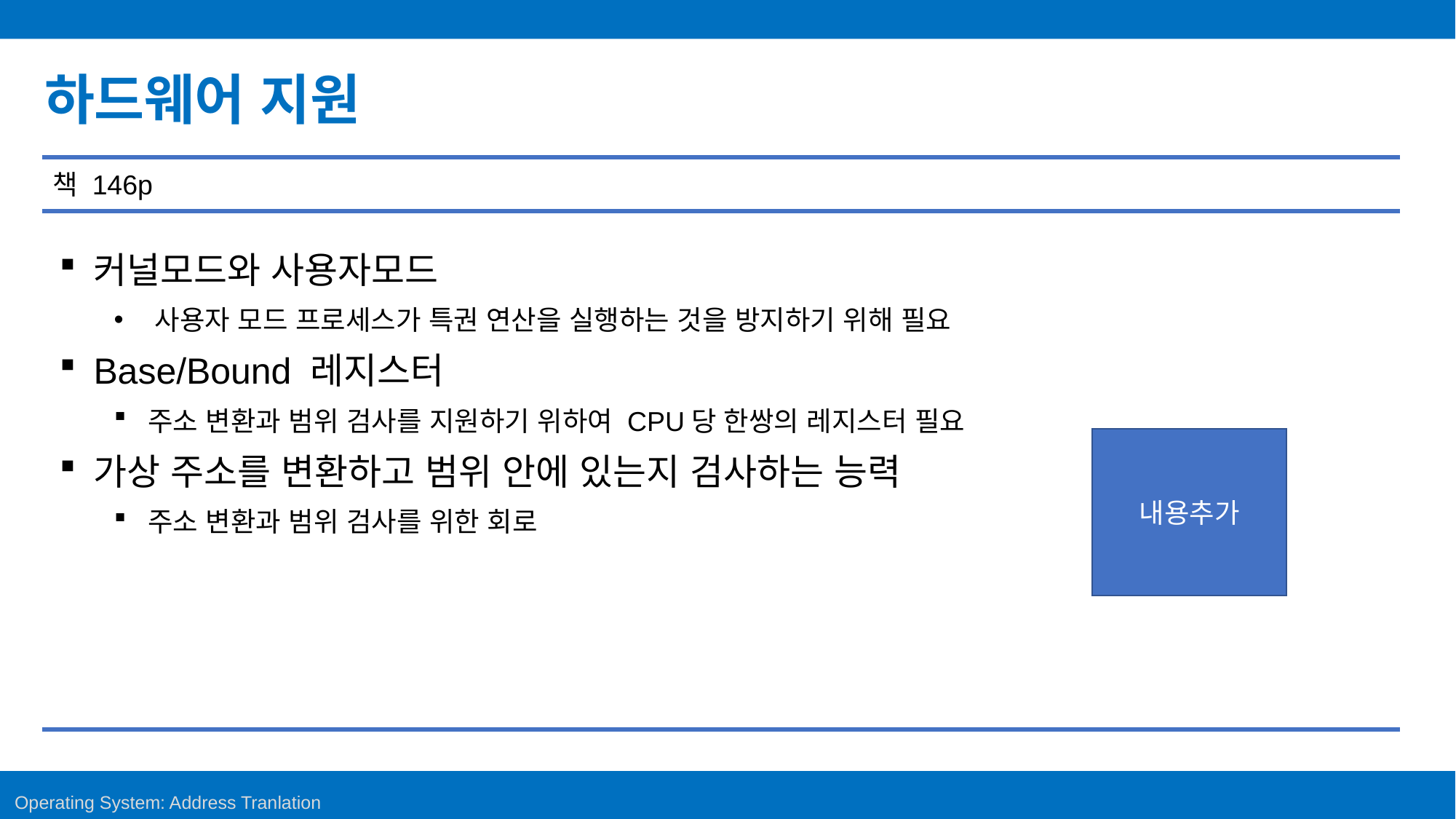

하드웨어 지원
책 146p
커널모드와 사용자모드
사용자 모드 프로세스가 특권 연산을 실행하는 것을 방지하기 위해 필요
Base/Bound 레지스터
주소 변환과 범위 검사를 지원하기 위하여 CPU당 한쌍의 레지스터 필요
가상 주소를 변환하고 범위 안에 있는지 검사하는 능력
주소 변환과 범위 검사를 위한 회로
내용추가

32
Operating System: Address Tranlation